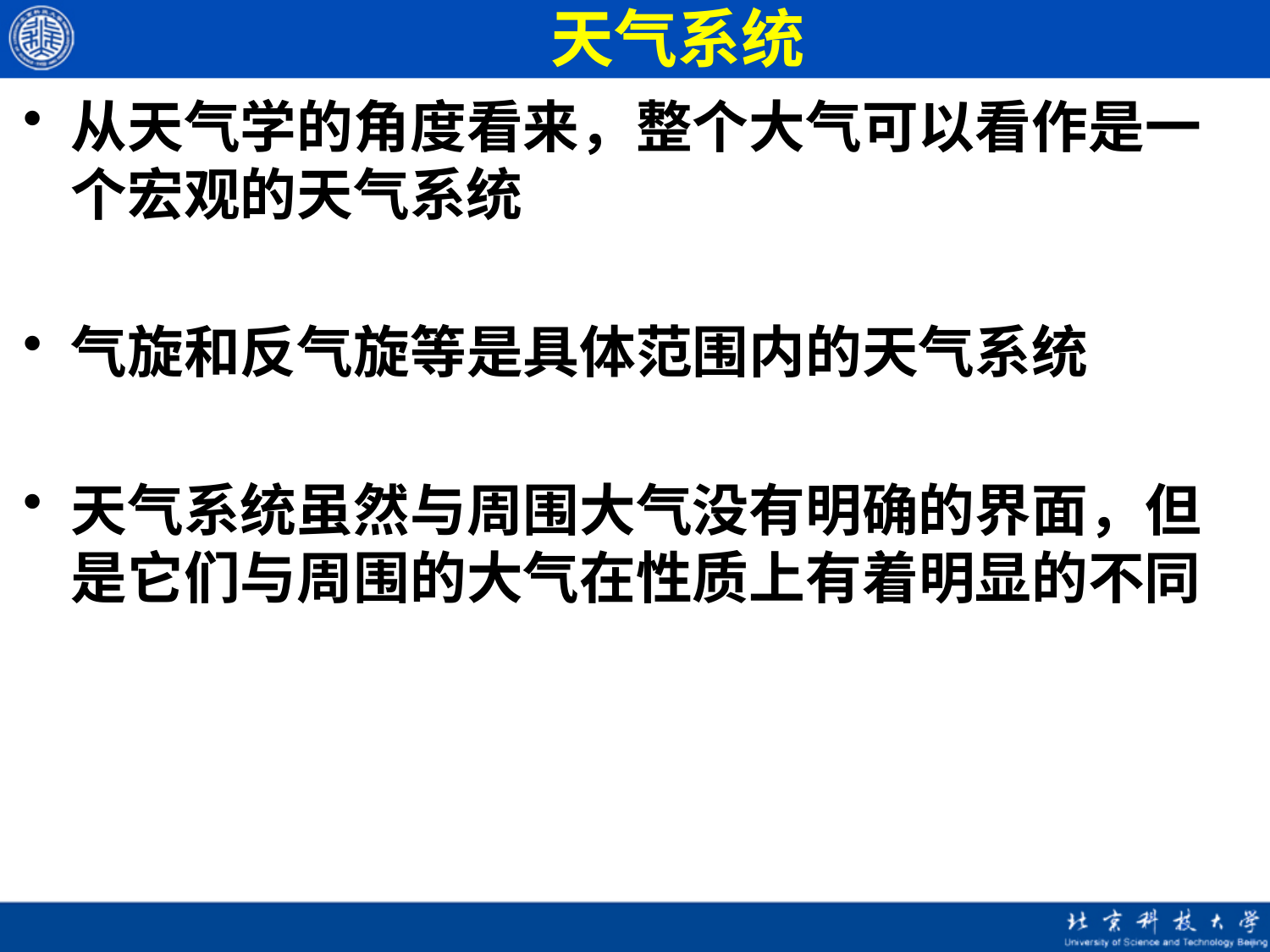

# 天气系统
从天气学的角度看来，整个大气可以看作是一个宏观的天气系统

气旋和反气旋等是具体范围内的天气系统

天气系统虽然与周围大气没有明确的界面，但是它们与周围的大气在性质上有着明显的不同